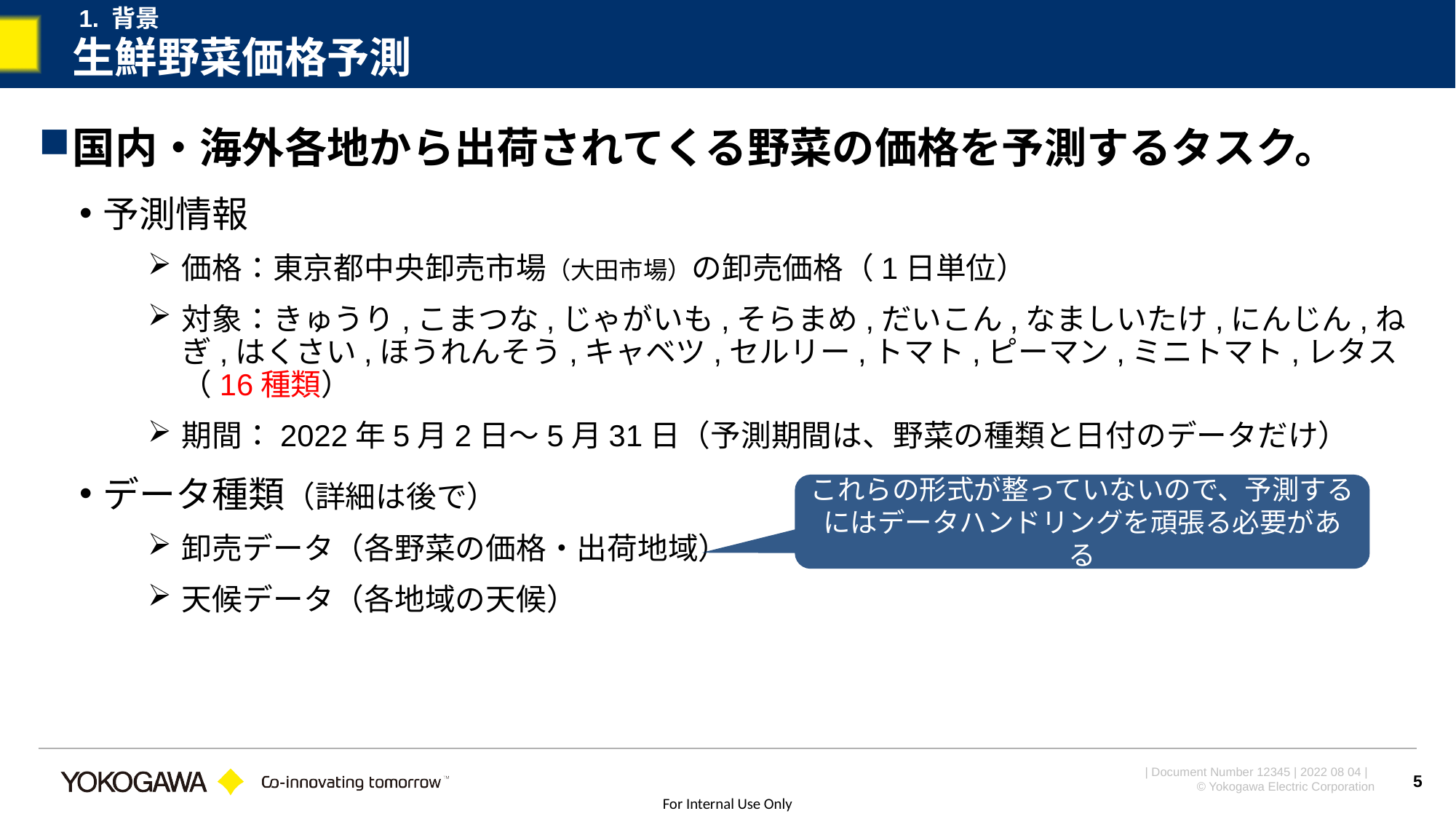

1. 背景
# 生鮮野菜価格予測
国内・海外各地から出荷されてくる野菜の価格を予測するタスク。
予測情報
価格：東京都中央卸売市場（大田市場）の卸売価格（1日単位）
対象：きゅうり,こまつな,じゃがいも,そらまめ,だいこん,なましいたけ,にんじん,ねぎ,はくさい,ほうれんそう,キャベツ,セルリー,トマト,ピーマン,ミニトマト,レタス（16種類）
期間：2022年5月2日～5月31日（予測期間は、野菜の種類と日付のデータだけ）
データ種類（詳細は後で）
卸売データ（各野菜の価格・出荷地域）
天候データ（各地域の天候）

これらの形式が整っていないので、予測するにはデータハンドリングを頑張る必要がある
5